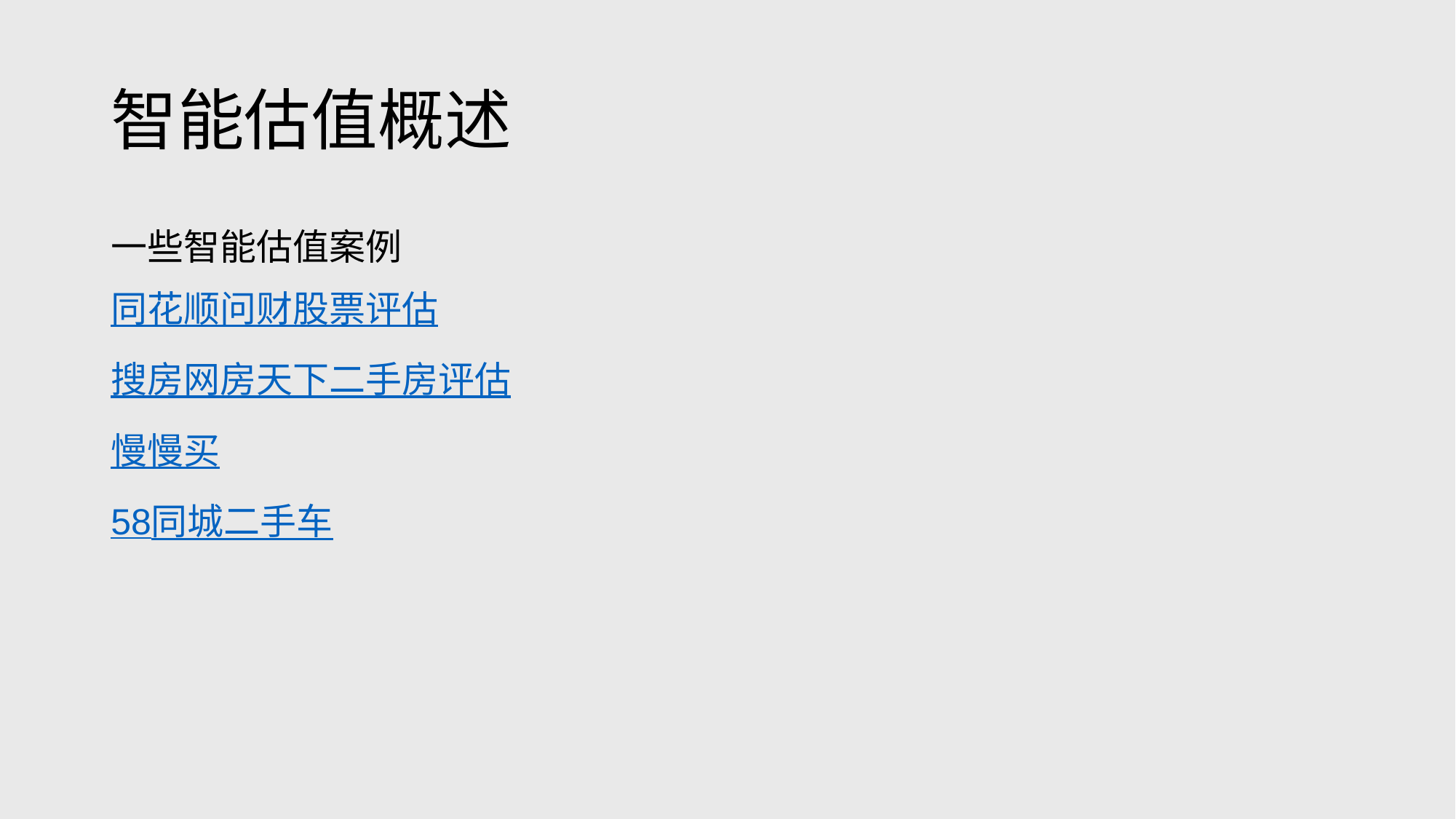

# 智能估值概述
一些智能估值案例
同花顺问财股票评估
搜房网房天下二手房评估
慢慢买
58同城二手车